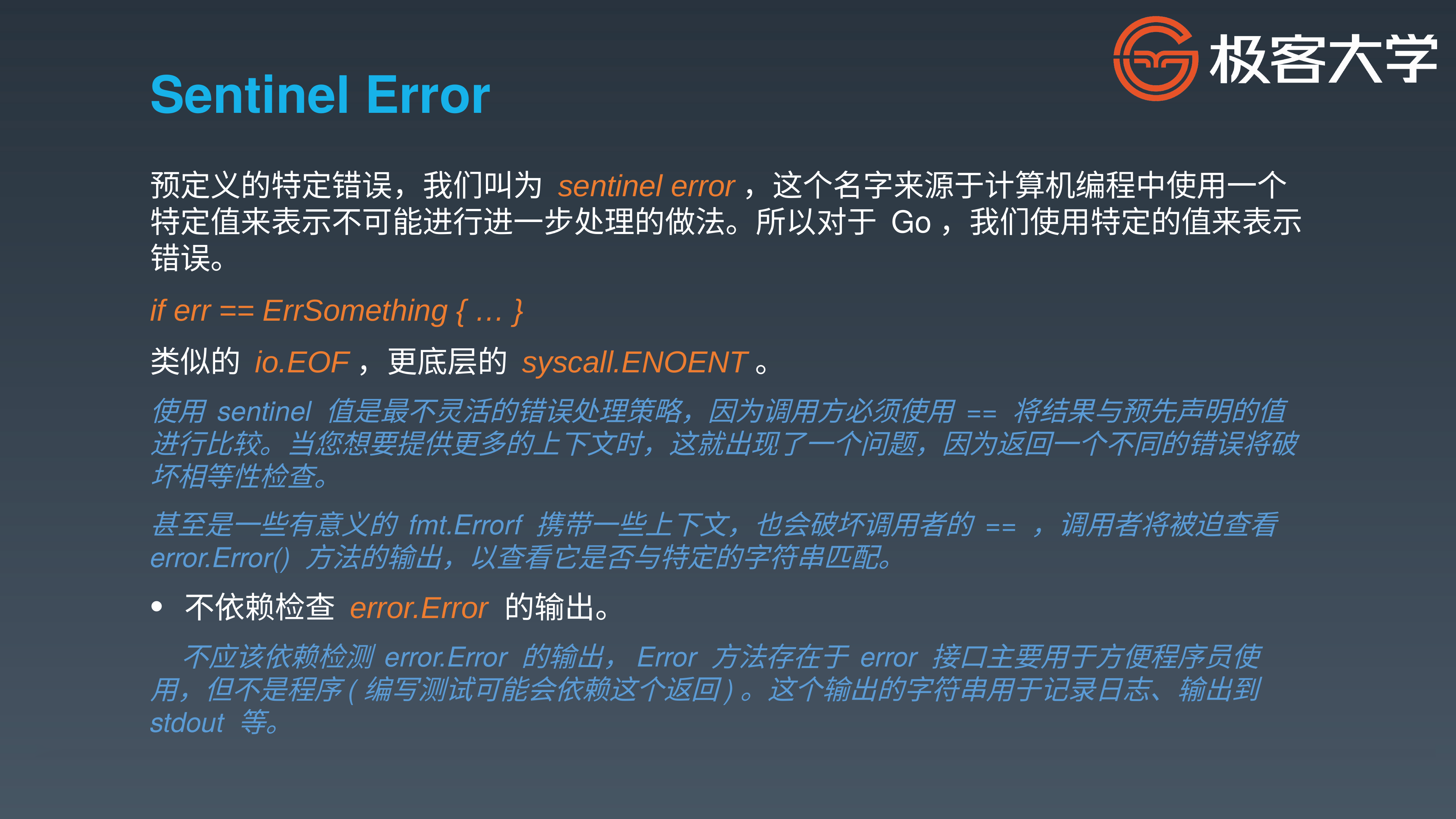

# Sentinel Error
预定义的特定错误，我们叫为 sentinel error，这个名字来源于计算机编程中使用一个特定值来表示不可能进行进一步处理的做法。所以对于 Go，我们使用特定的值来表示错误。
if err == ErrSomething { … }
类似的 io.EOF，更底层的 syscall.ENOENT。
使用 sentinel 值是最不灵活的错误处理策略，因为调用方必须使用 == 将结果与预先声明的值进行比较。当您想要提供更多的上下文时，这就出现了一个问题，因为返回一个不同的错误将破坏相等性检查。
甚至是一些有意义的 fmt.Errorf 携带一些上下文，也会破坏调用者的 == ，调用者将被迫查看 error.Error() 方法的输出，以查看它是否与特定的字符串匹配。
不依赖检查 error.Error 的输出。
    不应该依赖检测 error.Error 的输出，Error 方法存在于 error 接口主要用于方便程序员使用，但不是程序(编写测试可能会依赖这个返回)。这个输出的字符串用于记录日志、输出到 stdout 等。